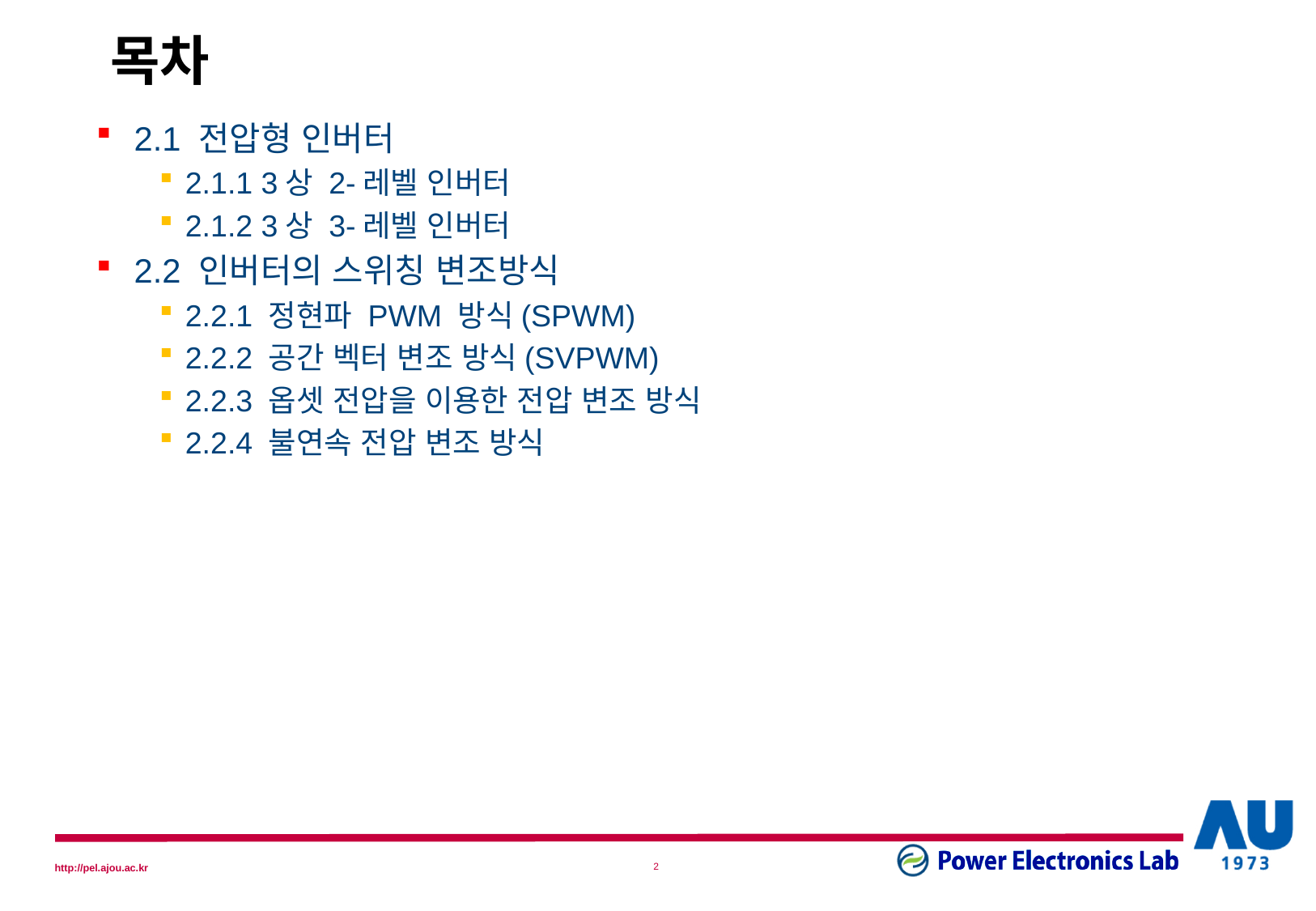

# 목차
2.1 전압형 인버터
2.1.1 3상 2-레벨 인버터
2.1.2 3상 3-레벨 인버터
2.2 인버터의 스위칭 변조방식
2.2.1 정현파 PWM 방식(SPWM)
2.2.2 공간 벡터 변조 방식(SVPWM)
2.2.3 옵셋 전압을 이용한 전압 변조 방식
2.2.4 불연속 전압 변조 방식
2